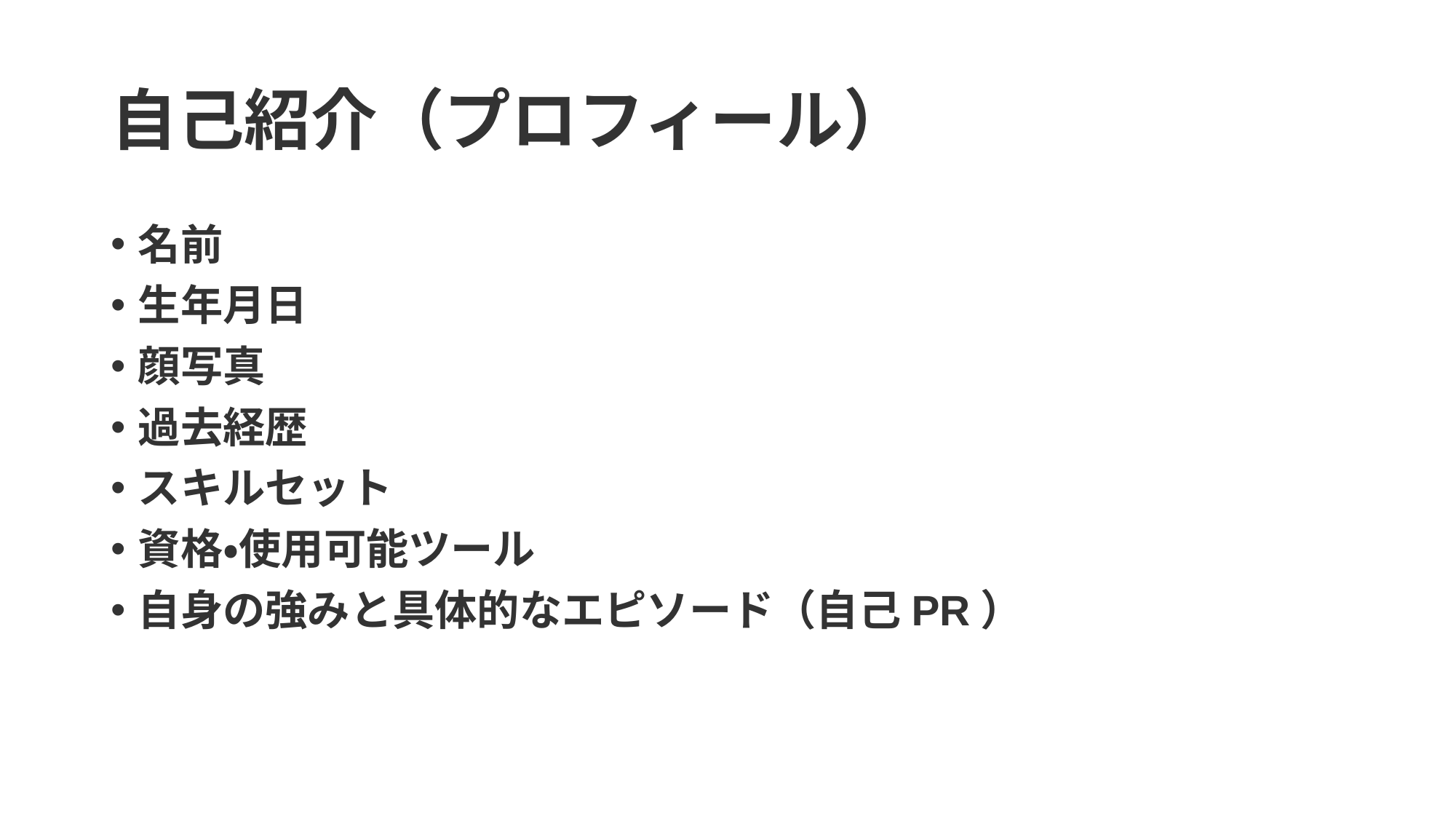

# 自己紹介（プロフィール）
名前
生年月日
顔写真
過去経歴
スキルセット
資格・使用可能ツール
自身の強みと具体的なエピソード（自己PR）